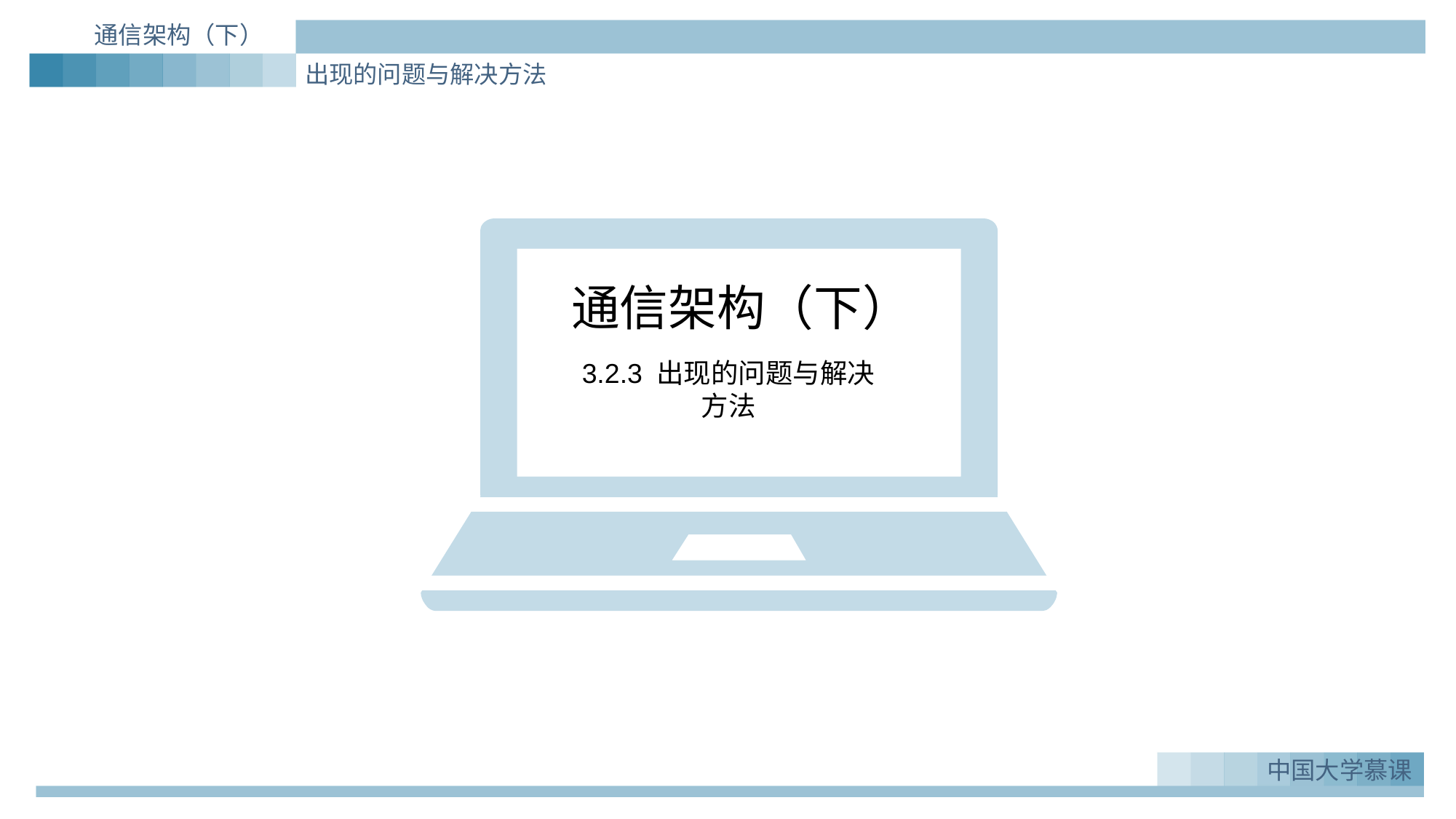

通信架构（下）
出现的问题与解决方法

通信架构（下）
3.2.3 出现的问题与解决方法
中国大学慕课